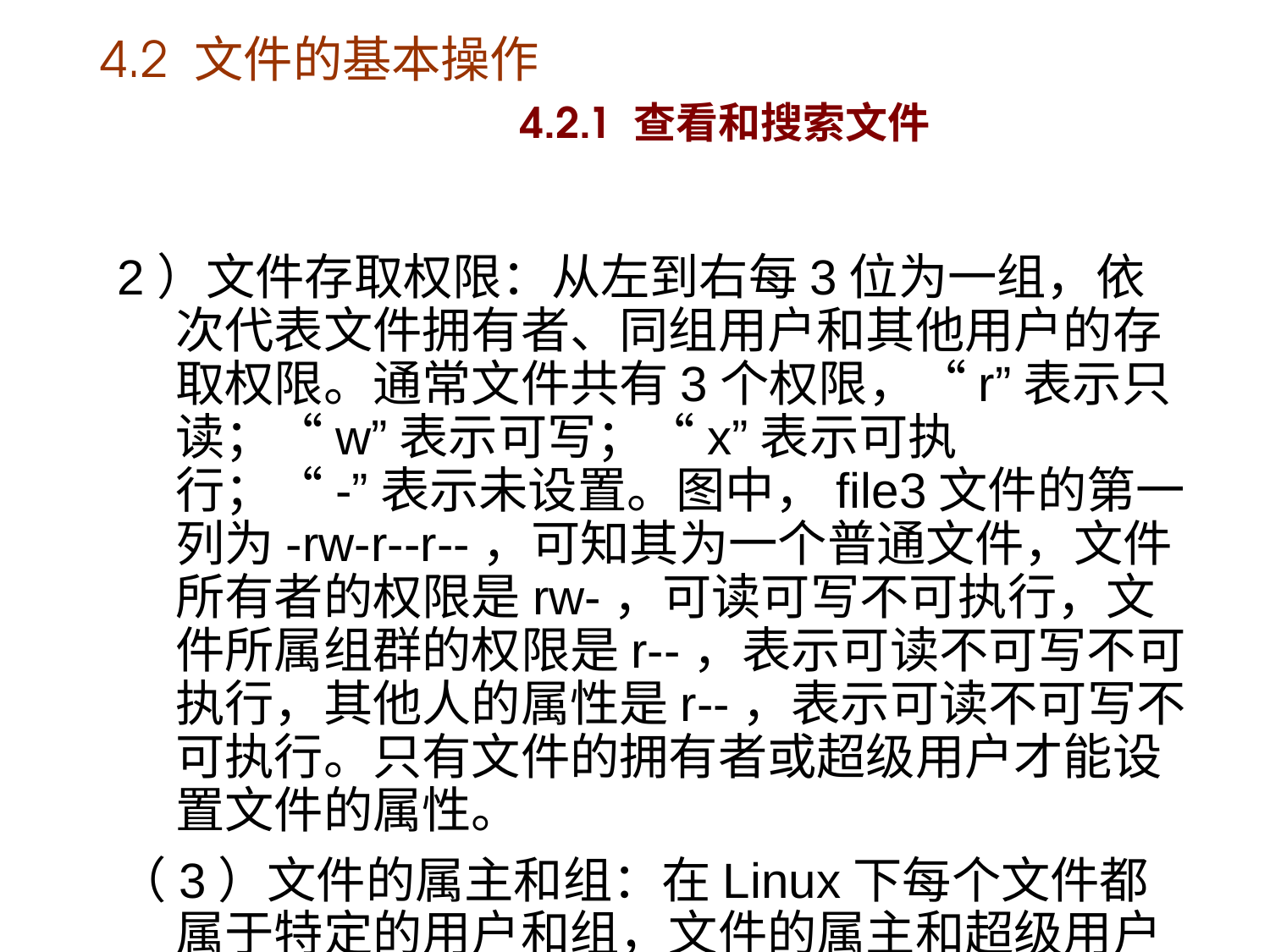

# 4.2 文件的基本操作 4.2.1 查看和搜索文件
2）文件存取权限：从左到右每3位为一组，依次代表文件拥有者、同组用户和其他用户的存取权限。通常文件共有3个权限，“r”表示只读；“w”表示可写；“x”表示可执行；“-”表示未设置。图中，file3文件的第一列为-rw-r--r--，可知其为一个普通文件，文件所有者的权限是rw-，可读可写不可执行，文件所属组群的权限是r--，表示可读不可写不可执行，其他人的属性是r--，表示可读不可写不可执行。只有文件的拥有者或超级用户才能设置文件的属性。
（3）文件的属主和组：在Linux下每个文件都属于特定的用户和组，文件的属主和超级用户对文件用户最大的存取权限。